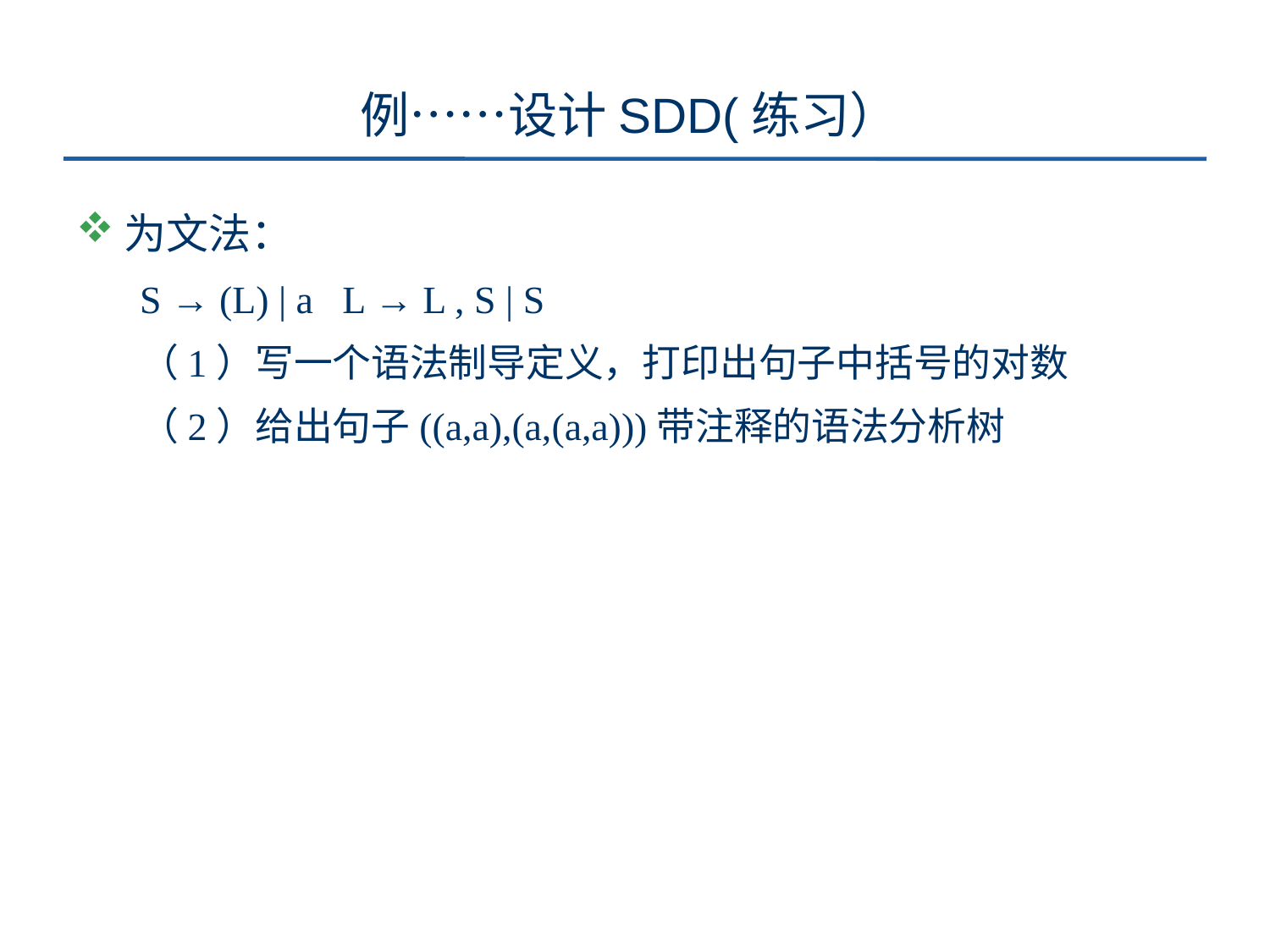

# 例……设计SDD(练习）
为文法：
S → (L) | a   L → L , S | S
（1）写一个语法制导定义，打印出句子中括号的对数
（2）给出句子((a,a),(a,(a,a)))带注释的语法分析树